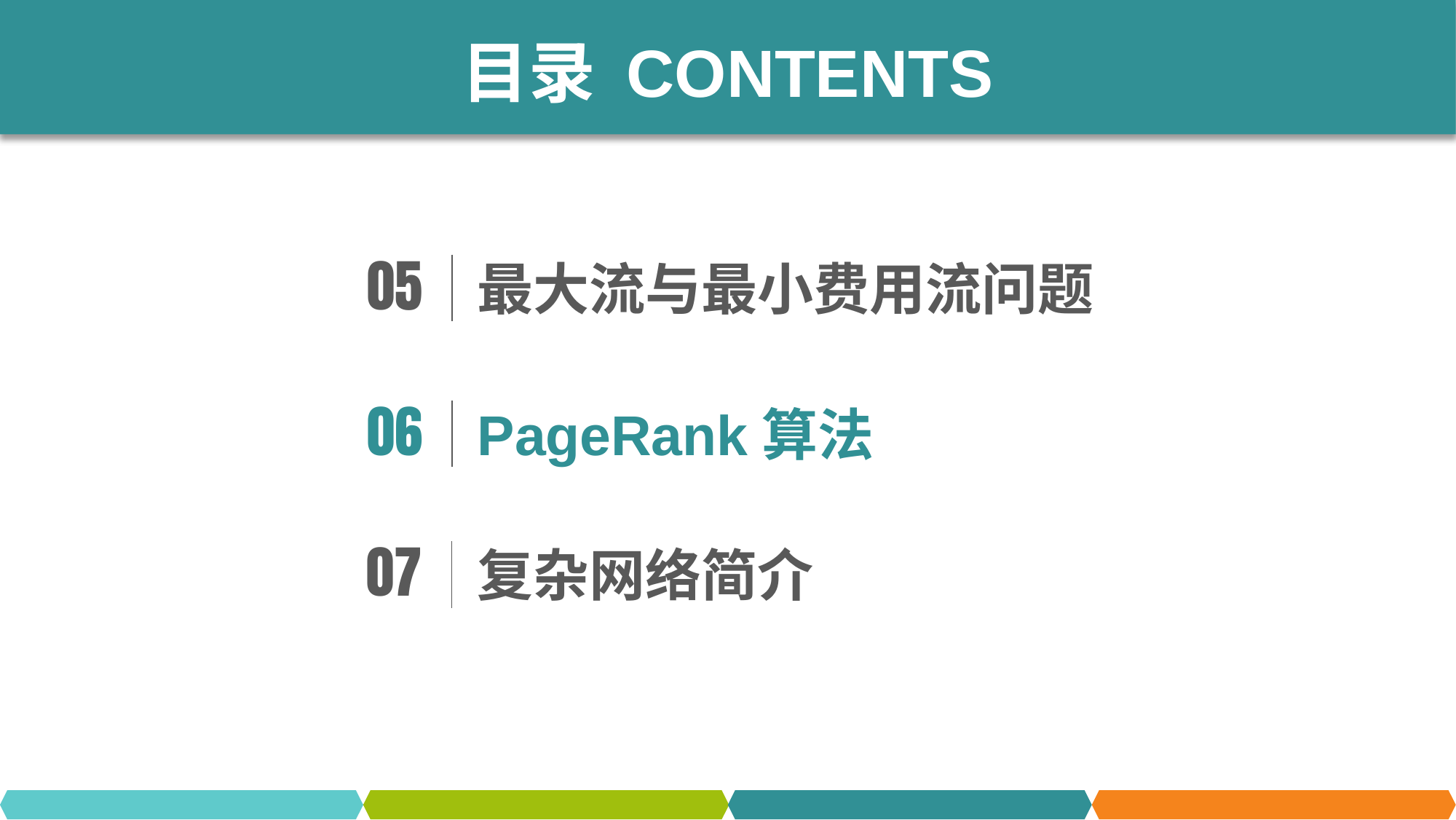

目录 CONTENTS
05
最大流与最小费用流问题
06
PageRank算法
07
复杂网络简介